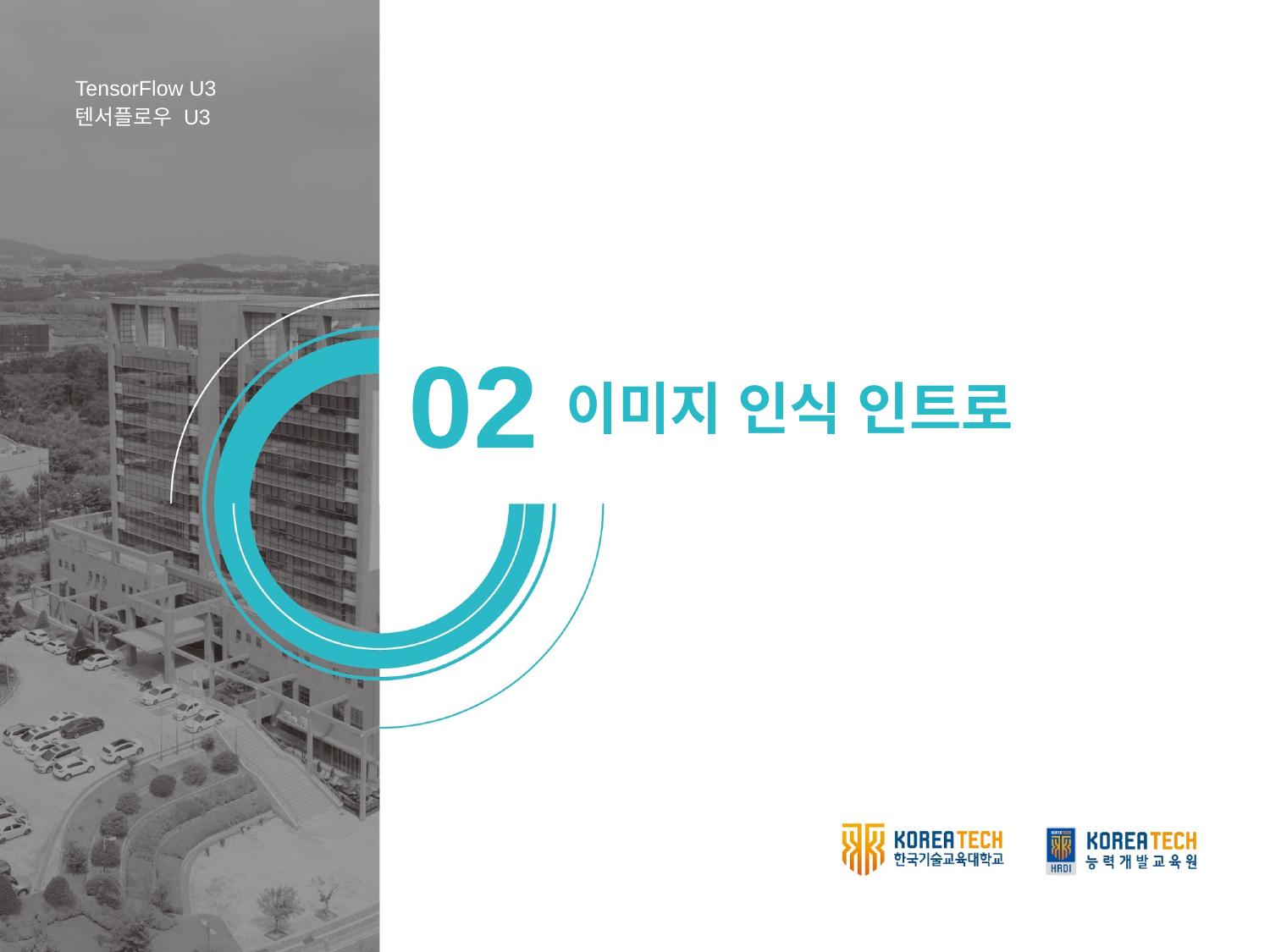

TensorFlow U3
텐서플로우 U3
02
이미지 인식 인트로